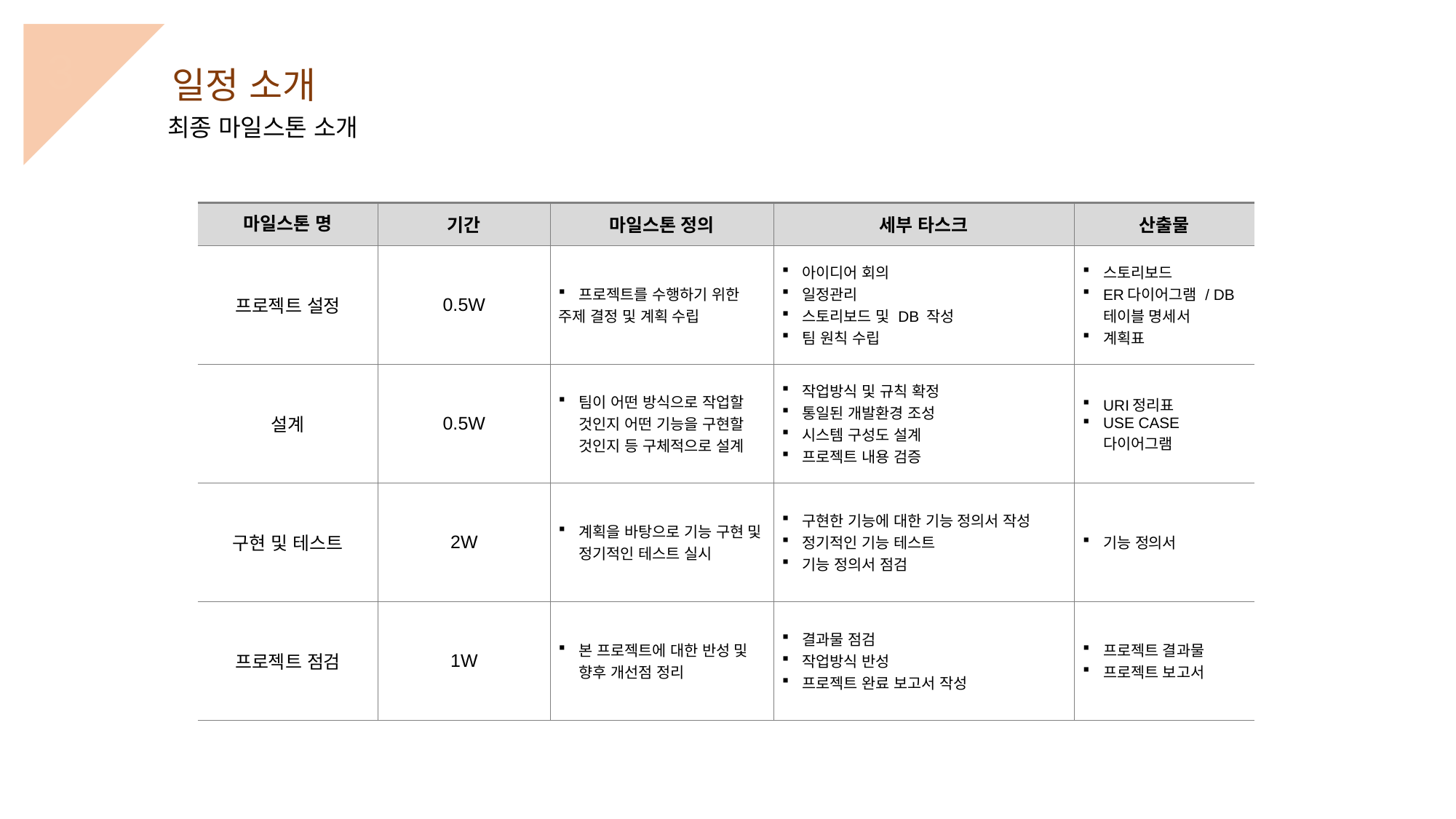

3
일정 소개
최종 마일스톤 소개
| 마일스톤 명 | 기간 | 마일스톤 정의 | 세부 타스크 | 산출물 |
| --- | --- | --- | --- | --- |
| 프로젝트 설정 | 0.5W | 프로젝트를 수행하기 위한 주제 결정 및 계획 수립 | 아이디어 회의 일정관리 스토리보드 및 DB 작성 팀 원칙 수립 | 스토리보드 ER다이어그램 / DB테이블 명세서 계획표 |
| 설계 | 0.5W | 팀이 어떤 방식으로 작업할 것인지 어떤 기능을 구현할 것인지 등 구체적으로 설계 | 작업방식 및 규칙 확정 통일된 개발환경 조성 시스템 구성도 설계 프로젝트 내용 검증 | URI정리표 USE CASE다이어그램 |
| 구현 및 테스트 | 2W | 계획을 바탕으로 기능 구현 및 정기적인 테스트 실시 | 구현한 기능에 대한 기능 정의서 작성 정기적인 기능 테스트 기능 정의서 점검 | 기능 정의서 |
| 프로젝트 점검 | 1W | 본 프로젝트에 대한 반성 및 향후 개선점 정리 | 결과물 점검 작업방식 반성 프로젝트 완료 보고서 작성 | 프로젝트 결과물 프로젝트 보고서 |